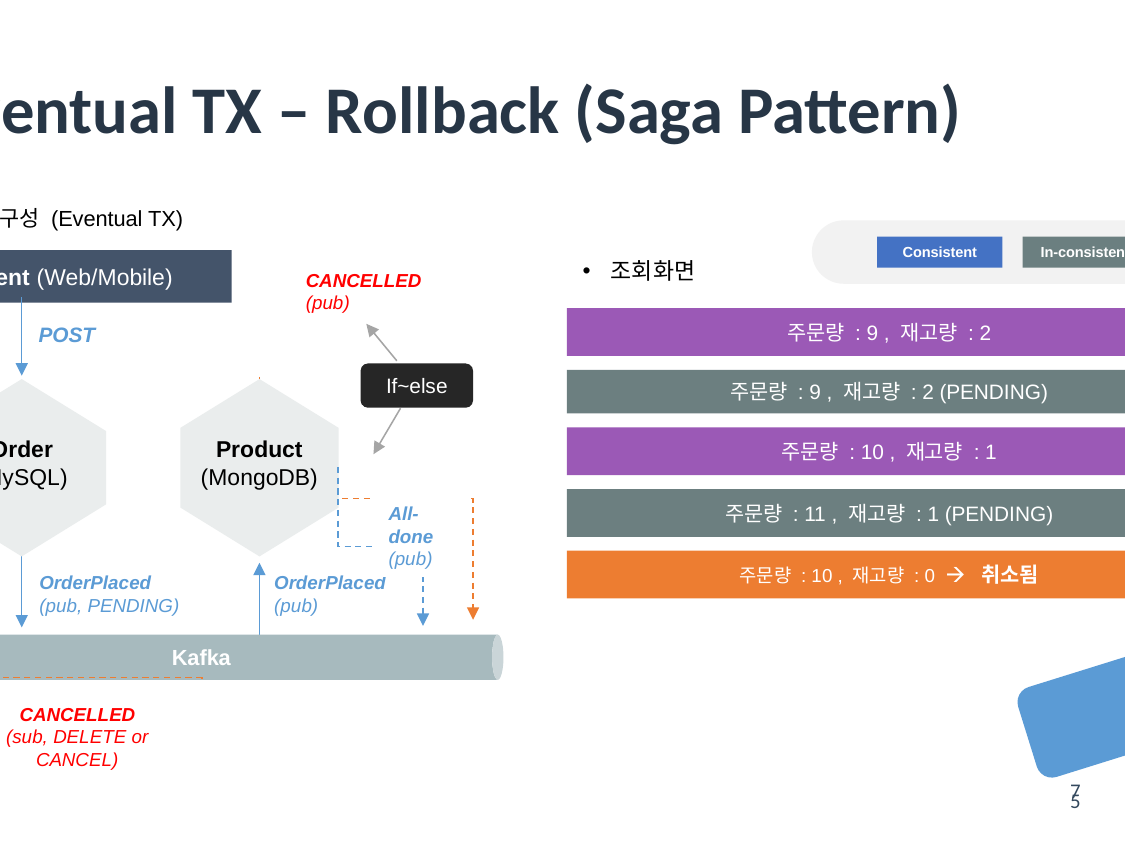

# Eventual TX – Rollback (Saga Pattern)
서비스구성 (Eventual TX)

Consistent
In-consistent
조회화면
Client (Web/Mobile)
CANCELLED
(pub)
주문량 : 9 , 재고량 : 2
POST

If~else
주문량 : 9 , 재고량 : 2 (PENDING)

Order
(MySQL)

Product
(MongoDB)
주문량 : 10 , 재고량 : 1
주문량 : 11 , 재고량 : 1 (PENDING)
All-done
(pub)
주문량 : 10 , 재고량 : 0  🡪  취소됨
OrderPlaced
(pub, PENDING)
OrderPlaced
(pub)
Kafka
복구 &
결국 일치
CANCELLED
(sub, DELETE or CANCEL)